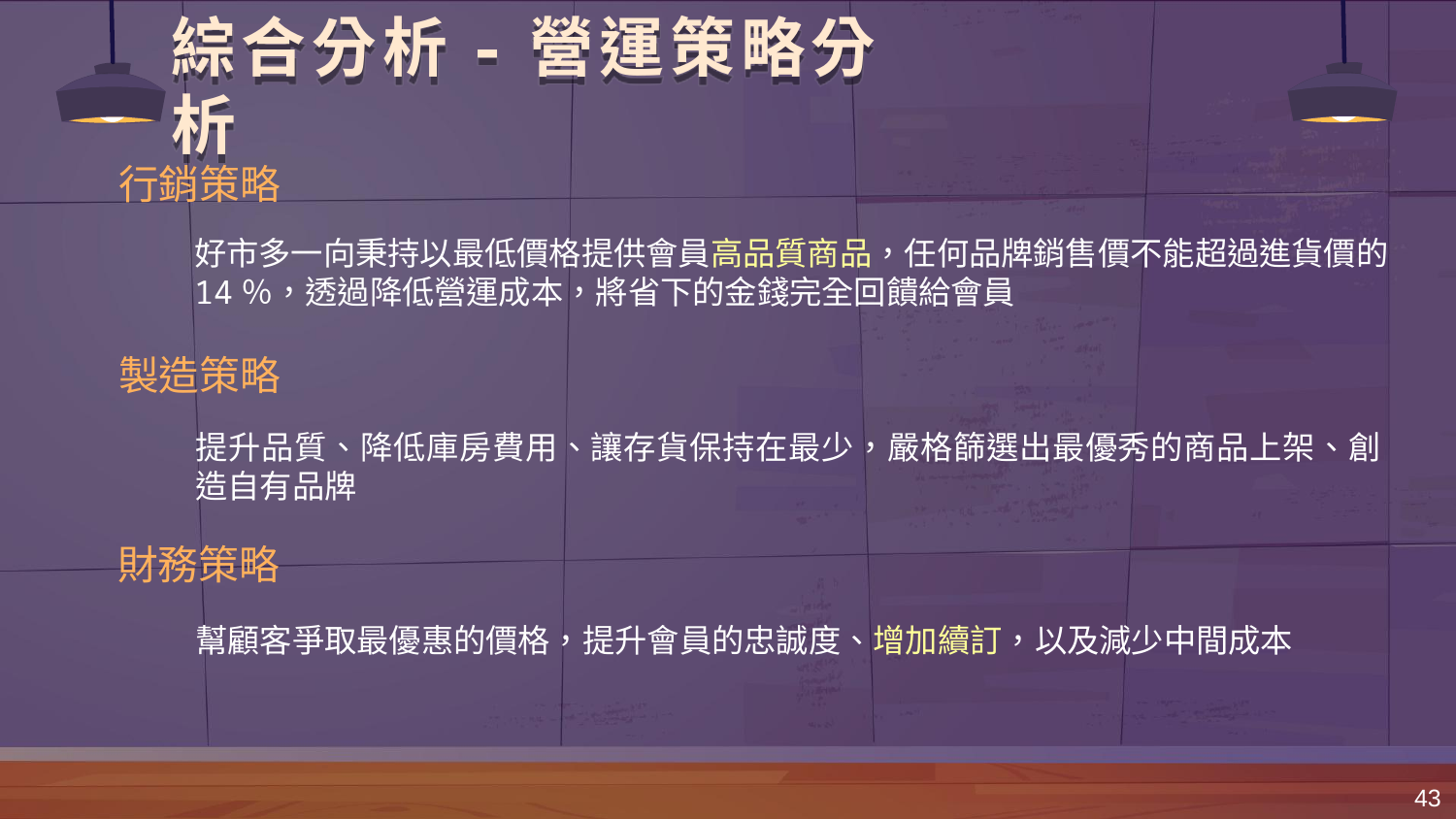

# 綜合分析-營運策略分析
行銷策略
好市多一向秉持以最低價格提供會員高品質商品，任何品牌銷售價不能超過進貨價的14％，透過降低營運成本，將省下的金錢完全回饋給會員
製造策略
提升品質、降低庫房費用、讓存貨保持在最少，嚴格篩選出最優秀的商品上架、創造自有品牌
財務策略
幫顧客爭取最優惠的價格，提升會員的忠誠度、增加續訂，以及減少中間成本
43